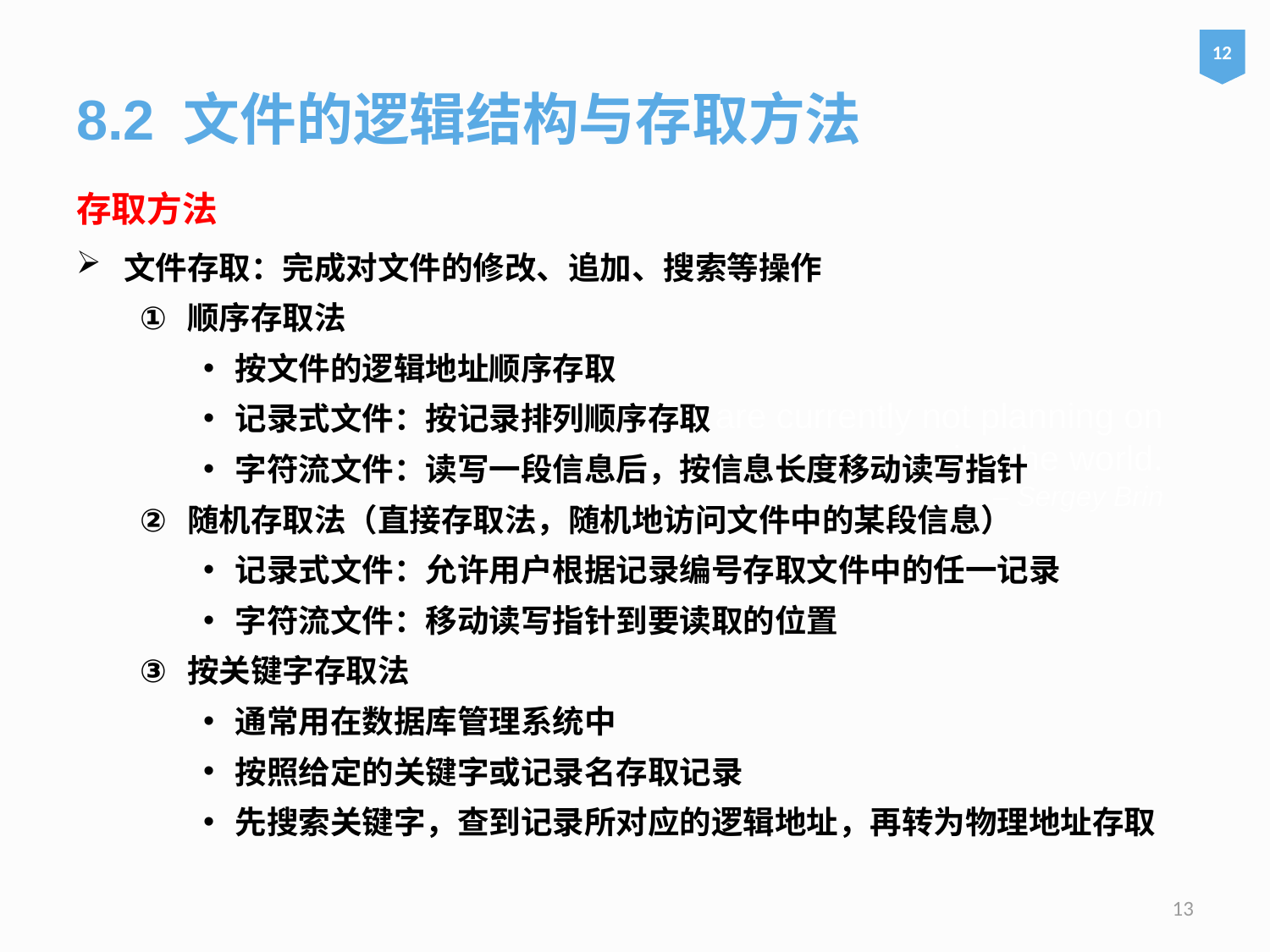

12
8.2 文件的逻辑结构与存取方法
存取方法
文件存取：完成对文件的修改、追加、搜索等操作
顺序存取法
按文件的逻辑地址顺序存取
记录式文件：按记录排列顺序存取
字符流文件：读写一段信息后，按信息长度移动读写指针
随机存取法（直接存取法，随机地访问文件中的某段信息）
记录式文件：允许用户根据记录编号存取文件中的任一记录
字符流文件：移动读写指针到要读取的位置
按关键字存取法
通常用在数据库管理系统中
按照给定的关键字或记录名存取记录
先搜索关键字，查到记录所对应的逻辑地址，再转为物理地址存取

# We are currently not planning on conquering the world. – Sergey Brin
13